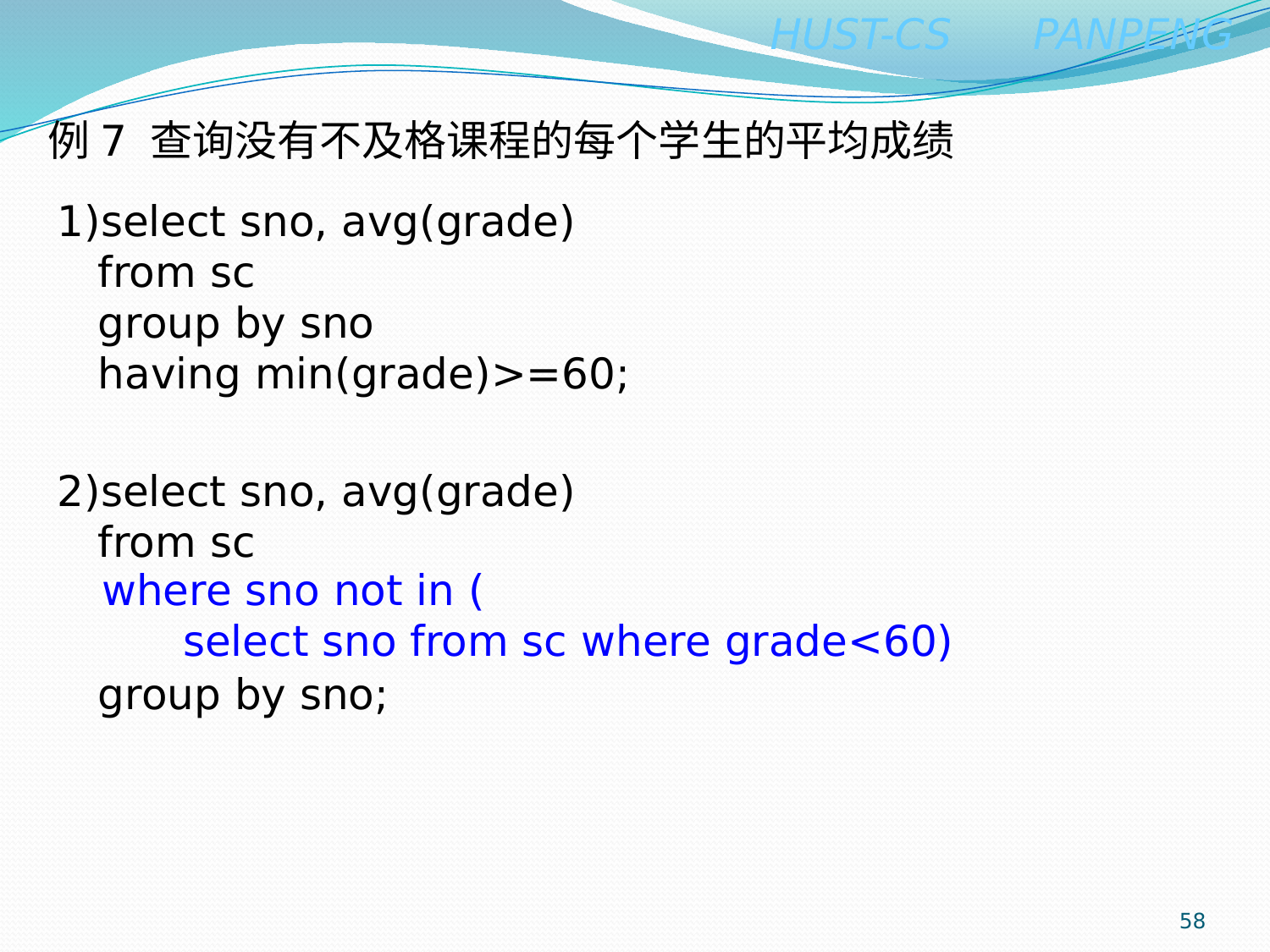

例7 查询没有不及格课程的每个学生的平均成绩
1)select sno, avg(grade)
   from sc
   group by sno
   having min(grade)>=60;
2)select sno, avg(grade)
   from sc

   group by sno;
where sno not in (
      select sno from sc where grade<60)
58